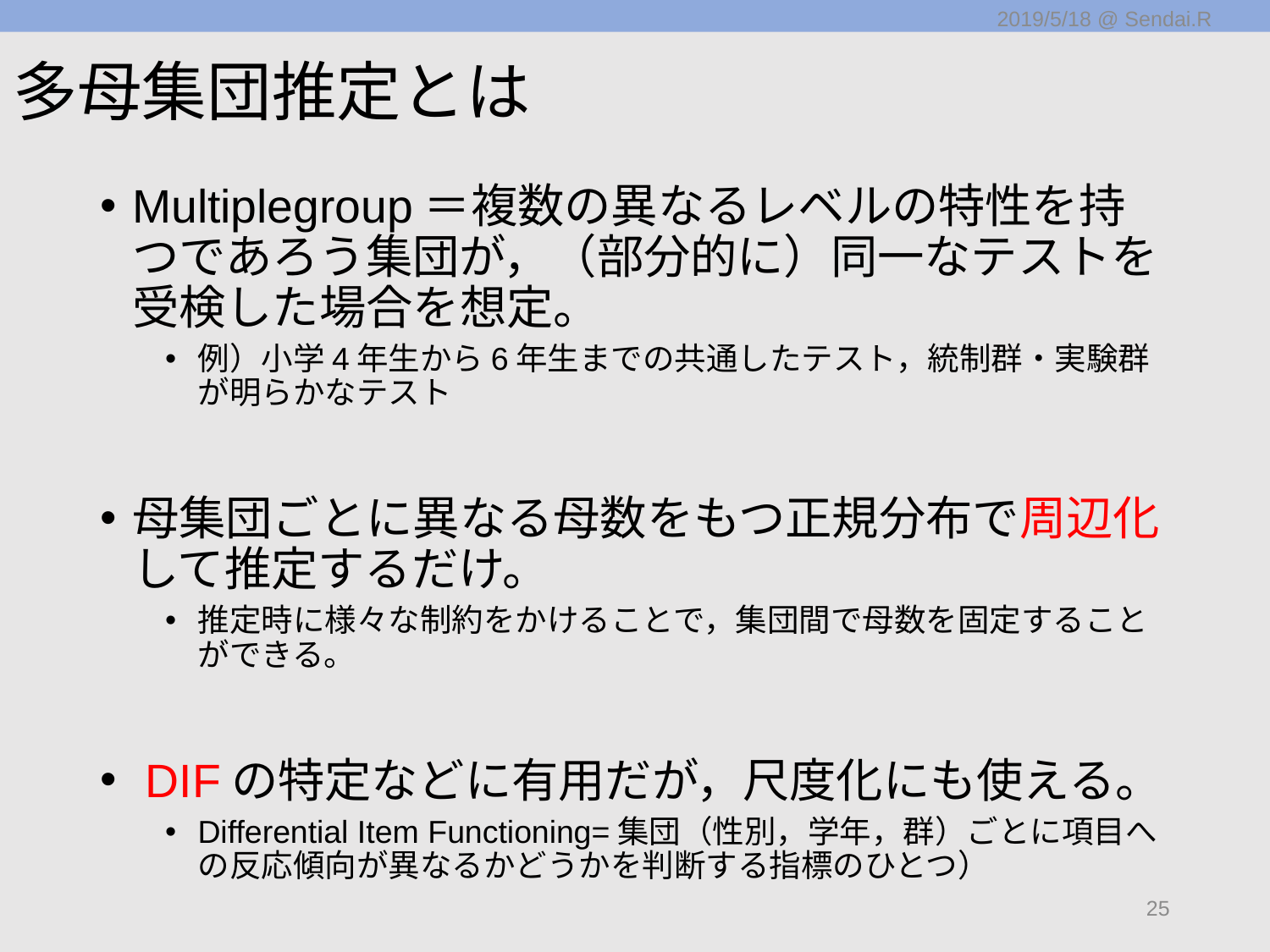

2019/5/18 @ Sendai.R
# 多母集団推定とは
Multiplegroup＝複数の異なるレベルの特性を持つであろう集団が，（部分的に）同一なテストを受検した場合を想定。
例）小学4年生から6年生までの共通したテスト，統制群・実験群が明らかなテスト

母集団ごとに異なる母数をもつ正規分布で周辺化して推定するだけ。
推定時に様々な制約をかけることで，集団間で母数を固定することができる。

 DIFの特定などに有用だが，尺度化にも使える。
Differential Item Functioning=集団（性別，学年，群）ごとに項目への反応傾向が異なるかどうかを判断する指標のひとつ）
25